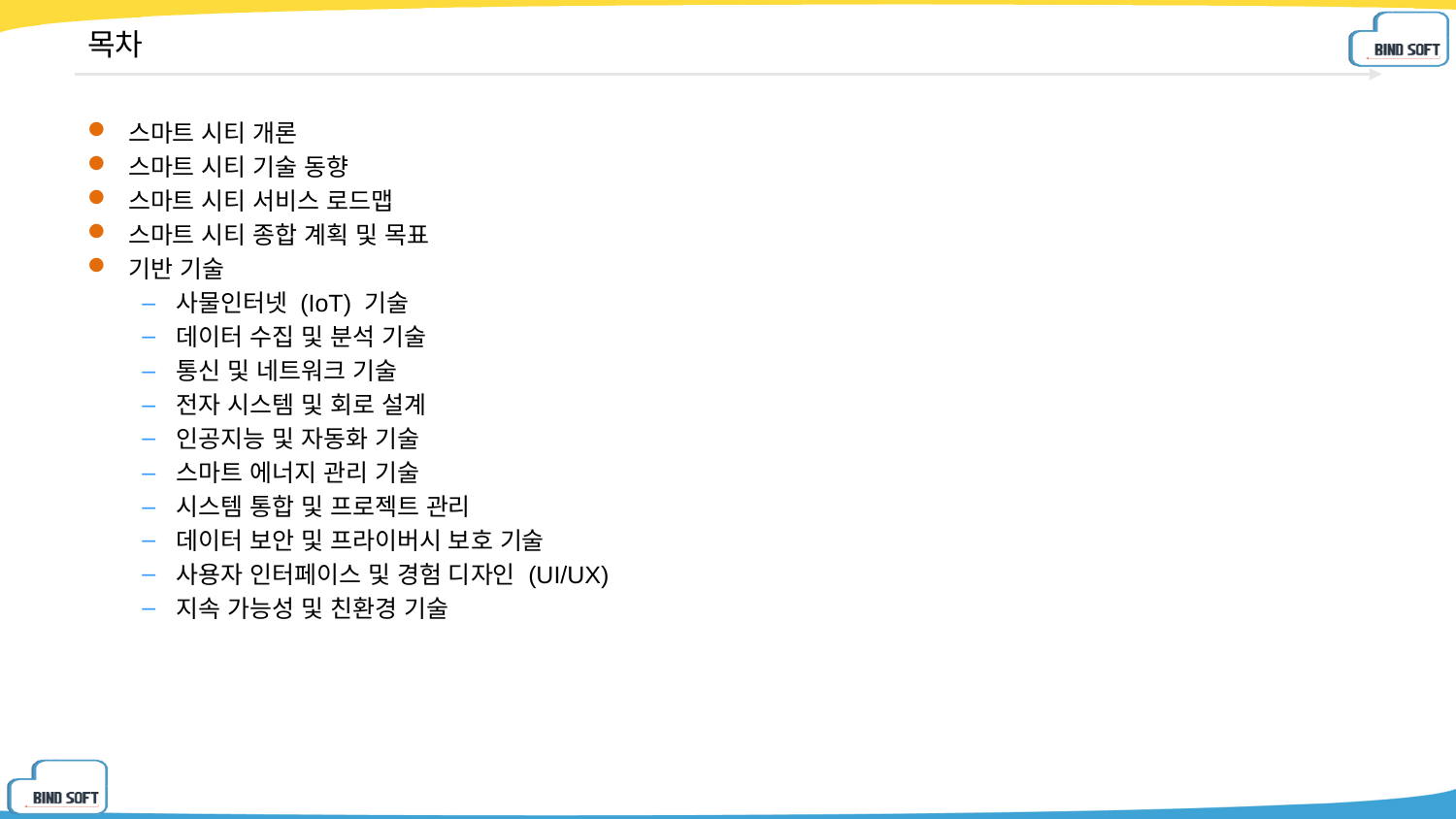

# 목차
스마트 시티 개론
스마트 시티 기술 동향
스마트 시티 서비스 로드맵
스마트 시티 종합 계획 및 목표
기반 기술
사물인터넷 (IoT) 기술
데이터 수집 및 분석 기술
통신 및 네트워크 기술
전자 시스템 및 회로 설계
인공지능 및 자동화 기술
스마트 에너지 관리 기술
시스템 통합 및 프로젝트 관리
데이터 보안 및 프라이버시 보호 기술
사용자 인터페이스 및 경험 디자인 (UI/UX)
지속 가능성 및 친환경 기술